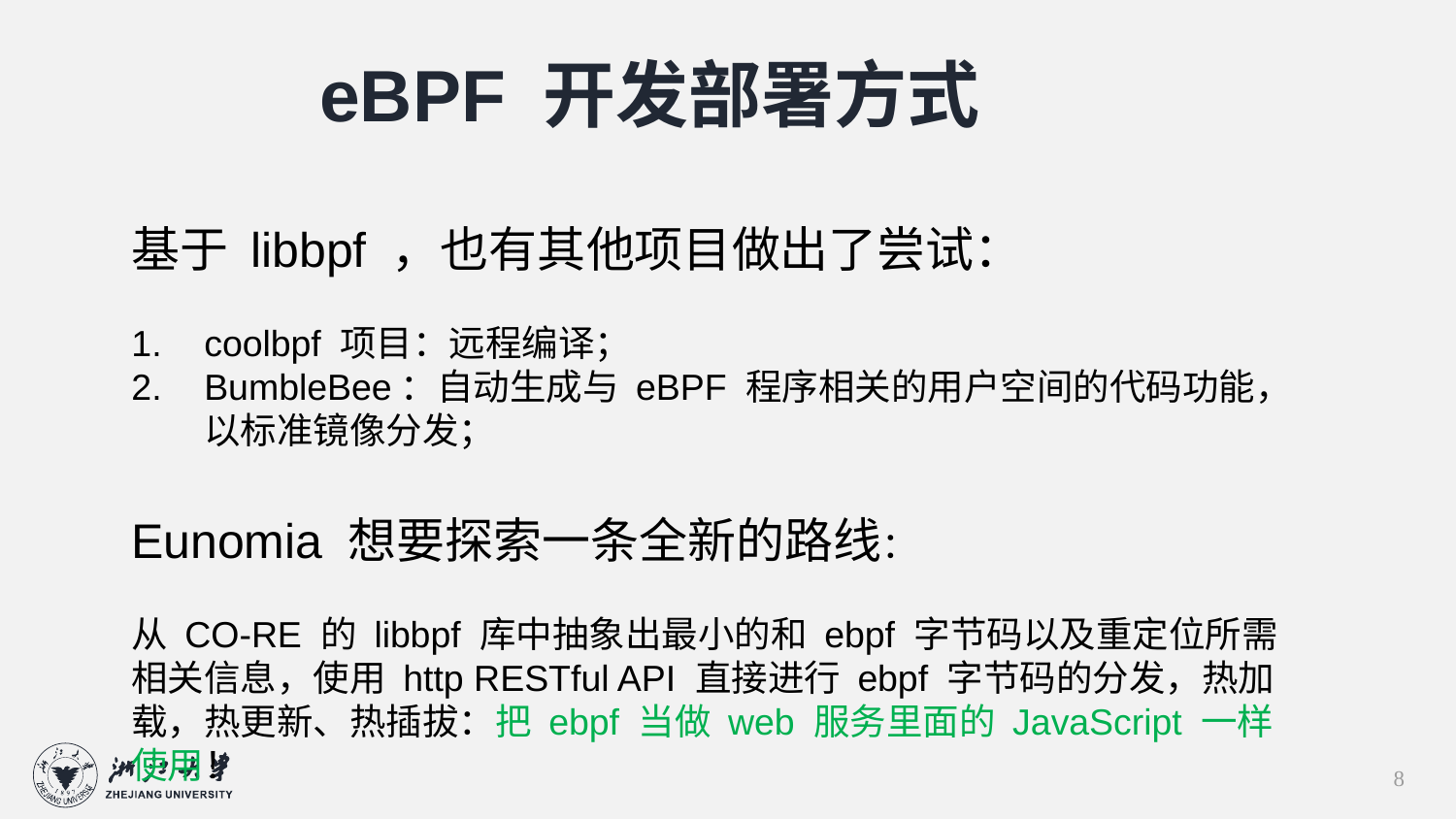

eBPF 开发部署方式
基于 libbpf ，也有其他项目做出了尝试：

coolbpf 项目：远程编译；
BumbleBee：自动生成与 eBPF 程序相关的用户空间的代码功能，以标准镜像分发；

Eunomia 想要探索一条全新的路线：

从 CO-RE 的 libbpf 库中抽象出最小的和 ebpf 字节码以及重定位所需相关信息，使用 http RESTful API 直接进行 ebpf 字节码的分发，热加载，热更新、热插拔：把 ebpf 当做 web 服务里面的 JavaScript 一样使用！
8